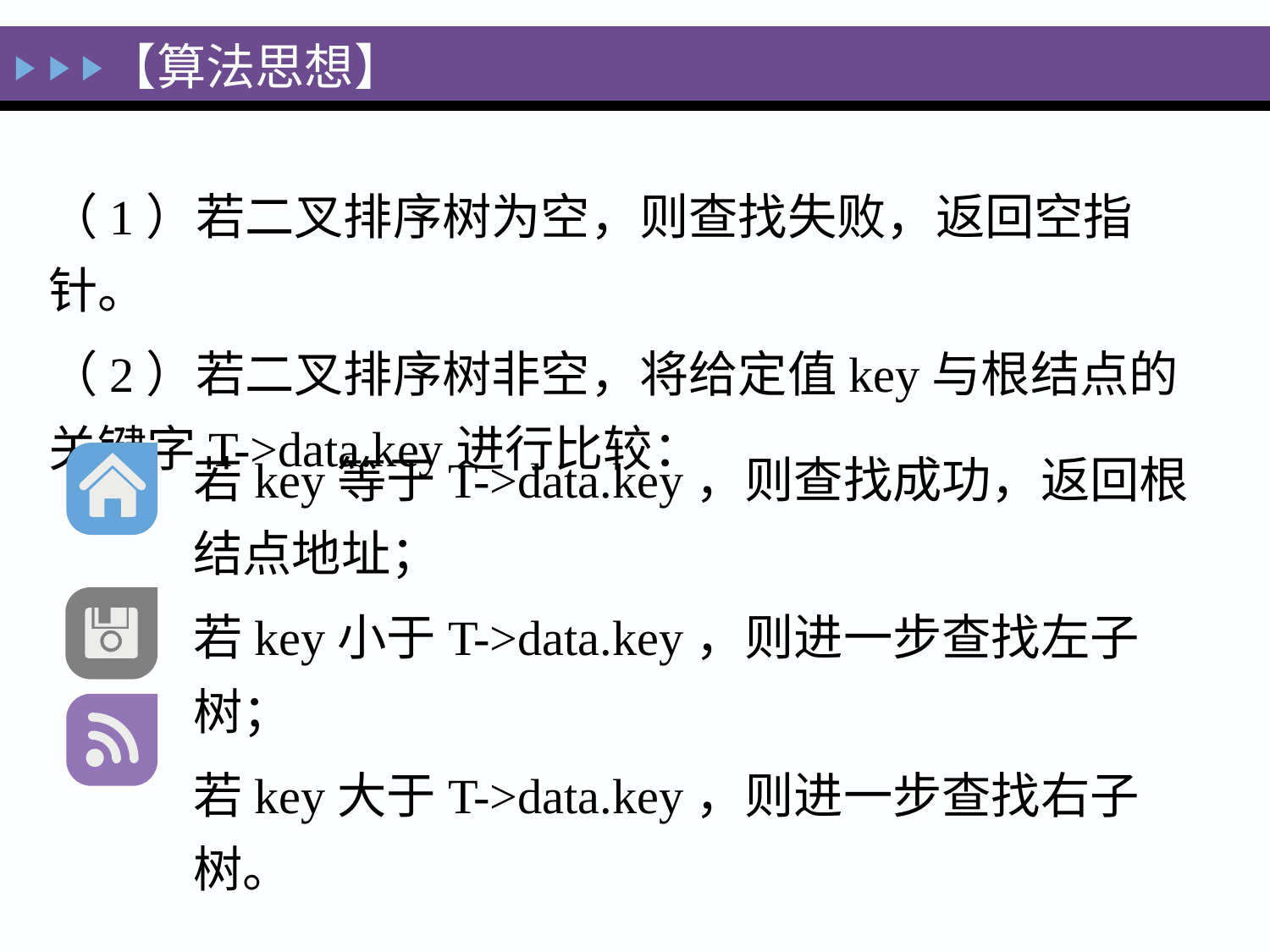

【算法思想】
（1）若二叉排序树为空，则查找失败，返回空指针。
（2）若二叉排序树非空，将给定值key与根结点的关键字T->data.key进行比较：
若key等于T->data.key，则查找成功，返回根结点地址；
若key小于T->data.key，则进一步查找左子树；
若key大于T->data.key，则进一步查找右子树。